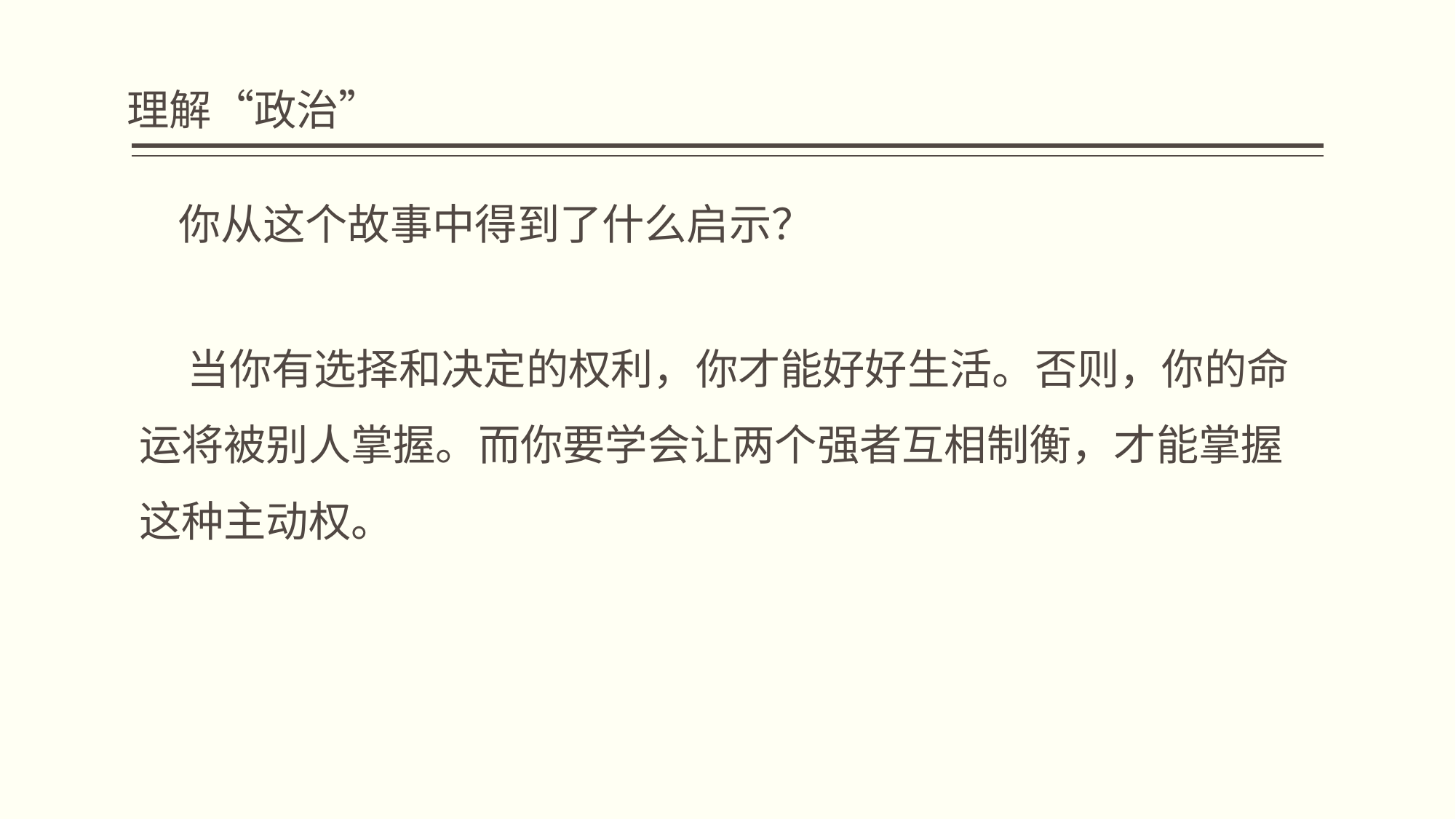

理解“政治”
   你从这个故事中得到了什么启示？
    当你有选择和决定的权利，你才能好好生活。否则，你的命运将被别人掌握。而你要学会让两个强者互相制衡，才能掌握这种主动权。